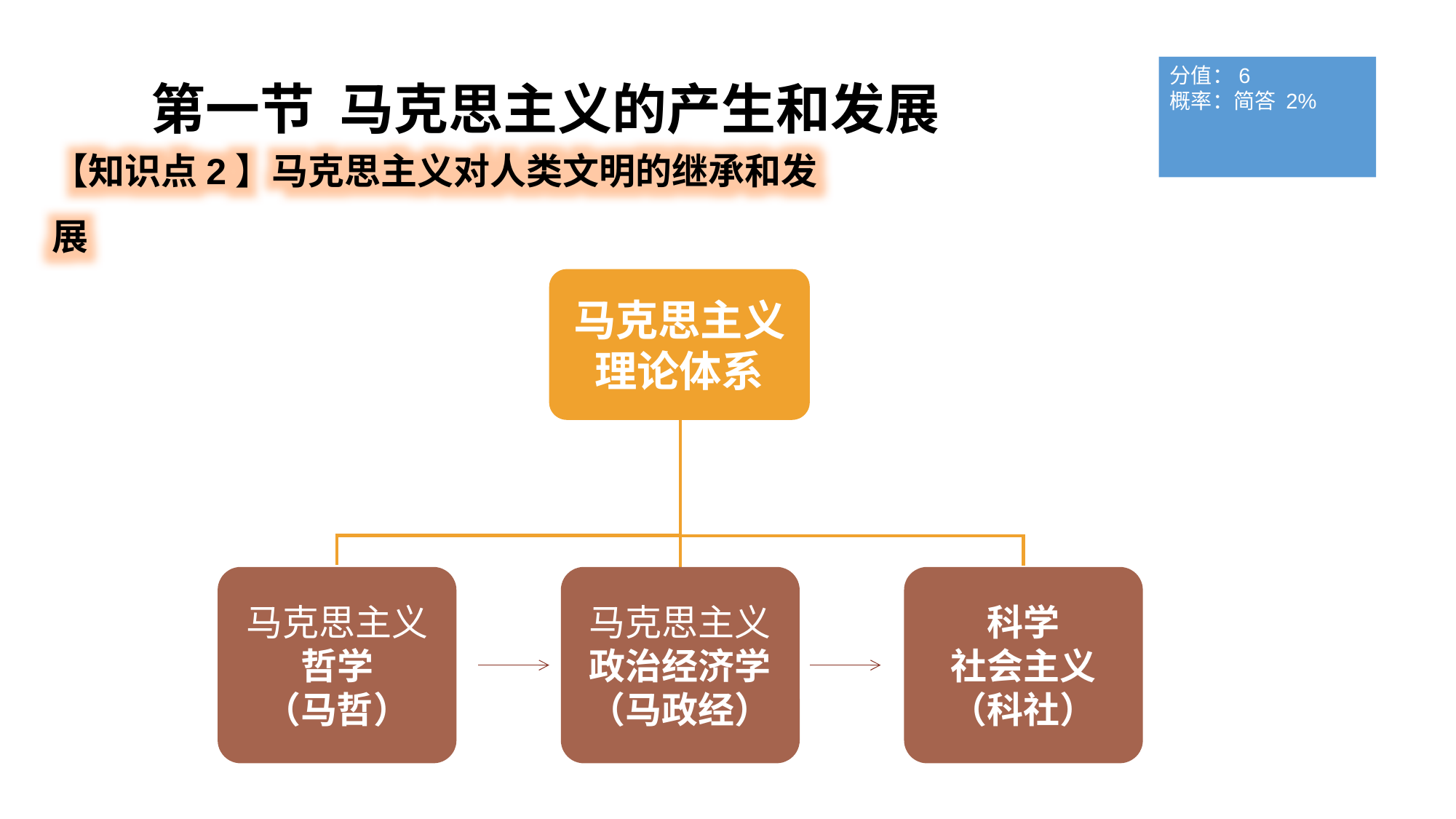

绪论
第一节  马克思主义的产生和发展
分值：6
概率：简答 2%
【知识点2】马克思主义对人类文明的继承和发展
马克思主义
理论体系

马克思主义
哲学
（马哲）
马克思主义
政治经济学
（马政经）
科学
社会主义
（科社）